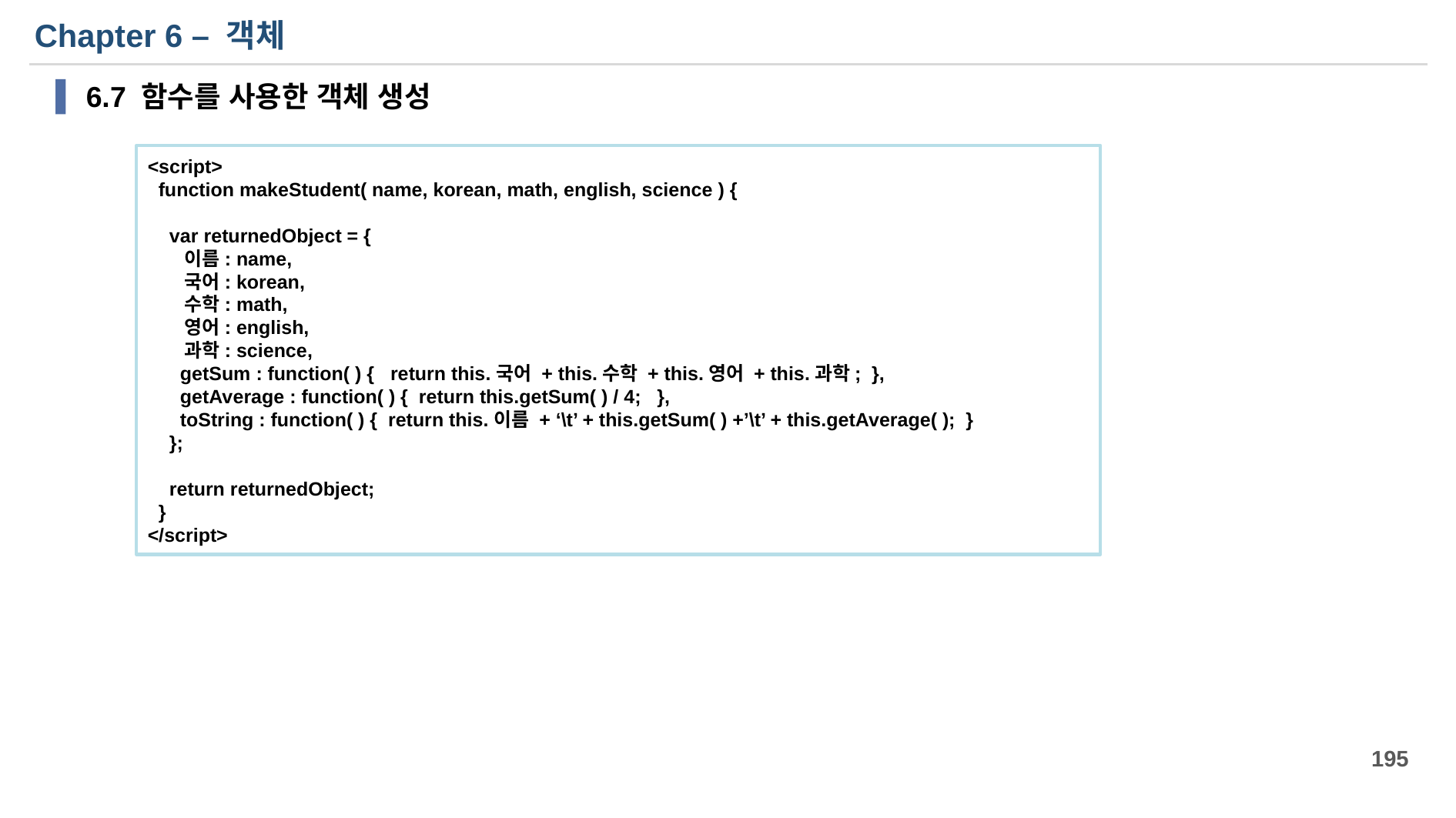

# Chapter 6 – 객체
6.7 함수를 사용한 객체 생성

<script>
  function makeStudent( name, korean, math, english, science ) {

    var returnedObject = {
      이름: name,
      국어: korean,
      수학: math,
      영어: english,
      과학: science,
      getSum : function( ) {   return this.국어 + this.수학 + this.영어 + this.과학;  },
      getAverage : function( ) {  return this.getSum( ) / 4;   },
      toString : function( ) {  return this.이름 + ‘\t’ + this.getSum( ) +’\t’ + this.getAverage( );  }
    };

    return returnedObject;
  }
</script>
195